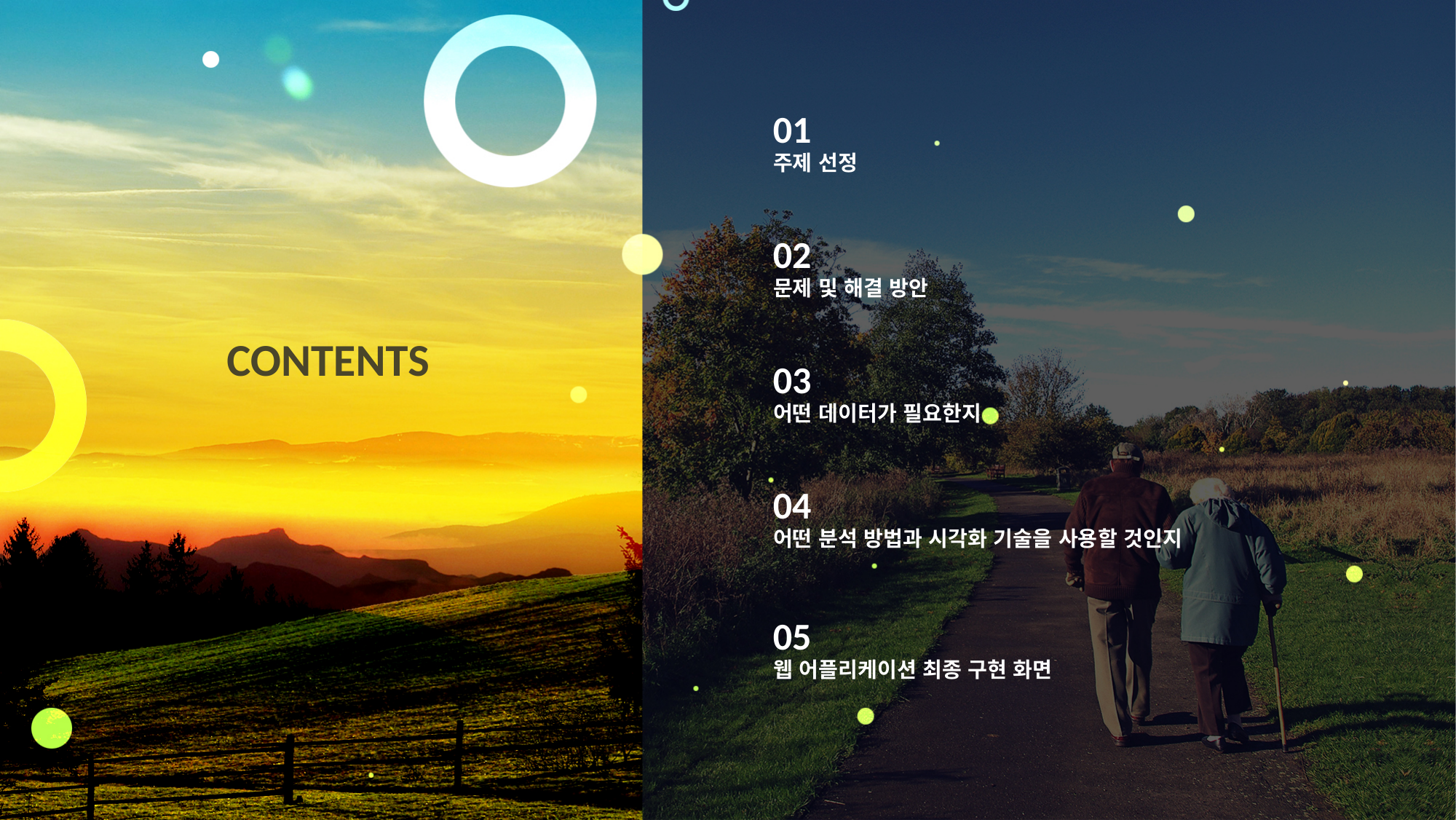

01
주제 선정
02
문제 및 해결 방안
CONTENTS
03
어떤 데이터가 필요한지
04
어떤 분석 방법과 시각화 기술을 사용할 것인지
05
웹 어플리케이션 최종 구현 화면